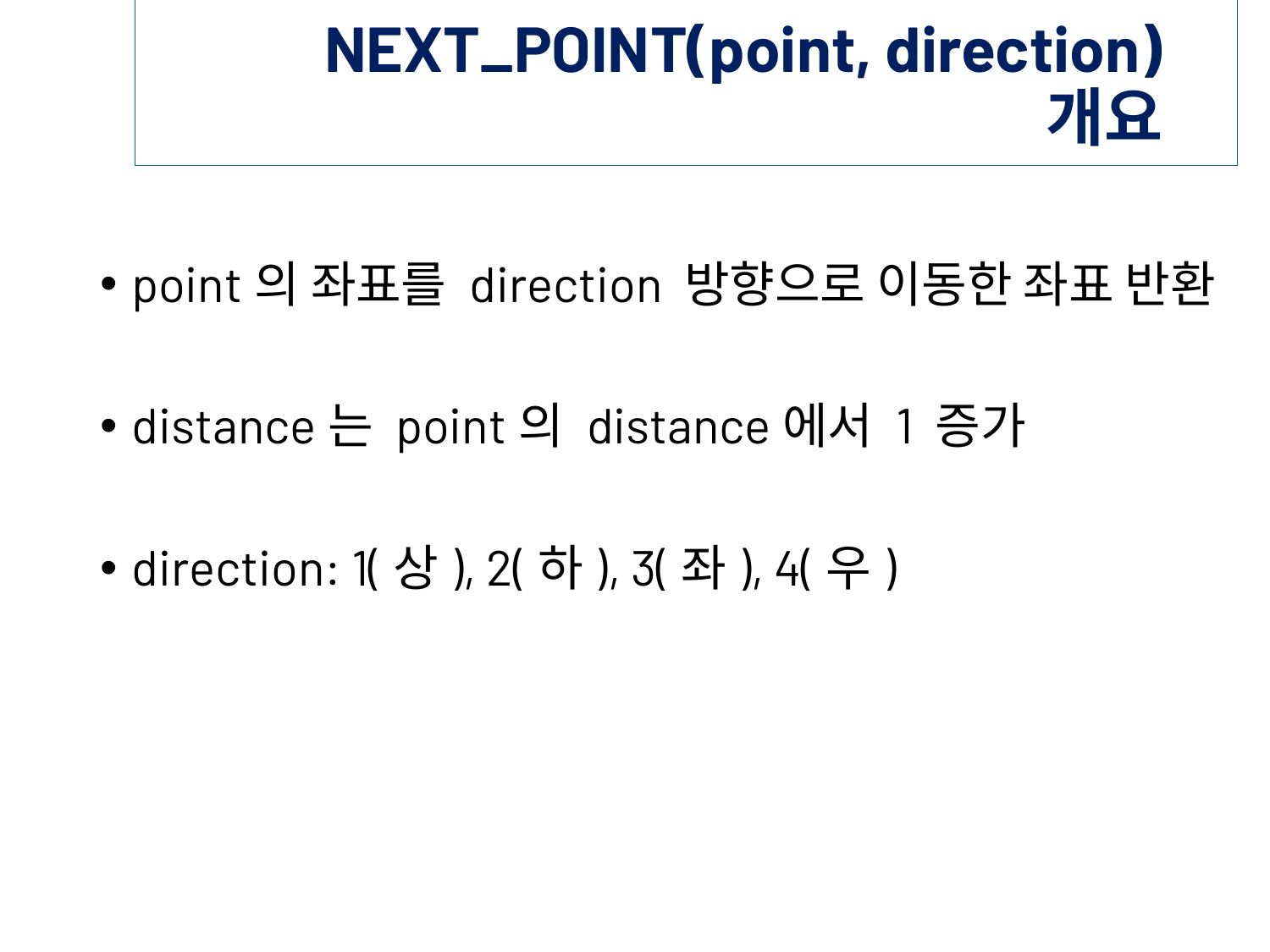

# NEXT_POINT(point, direction) 개요
point의 좌표를 direction 방향으로 이동한 좌표 반환

distance는 point의 distance에서 1 증가

direction: 1(상), 2(하), 3(좌), 4(우)